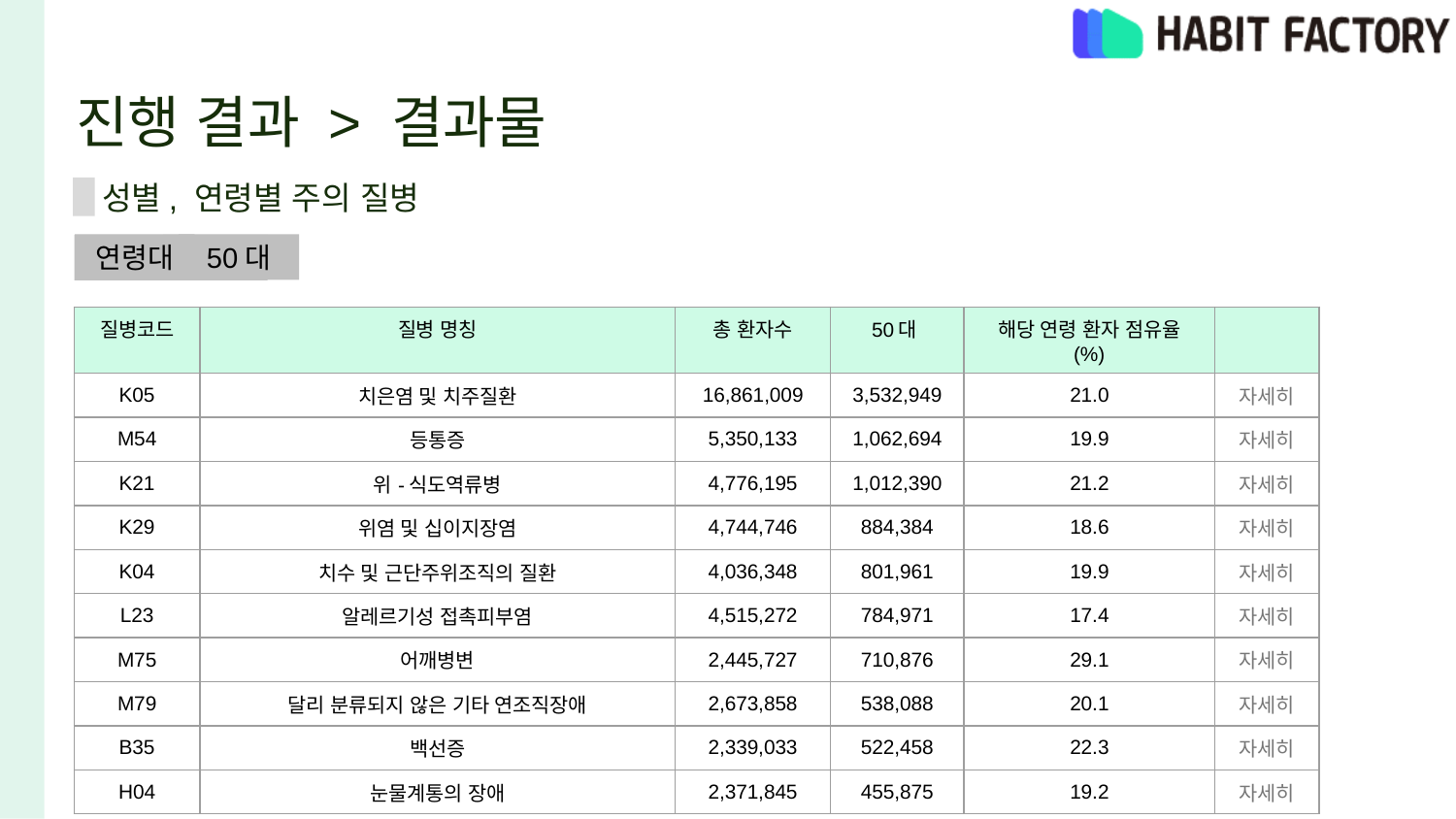

# 진행 결과 > 결과물
성별, 연령별 주의 질병

연령대
50대
성별
여성

| 질병코드 | 질병 명칭 | 총 환자수 | 50대 | 해당 연령 환자 점유율 (%) |  |
| --- | --- | --- | --- | --- | --- |
| K05 | 치은염 및 치주질환 | 16,861,009 | 3,532,949 | 21.0 | 자세히 |
| M54 | 등통증 | 5,350,133 | 1,062,694 | 19.9 | 자세히 |
| K21 | 위-식도역류병 | 4,776,195 | 1,012,390 | 21.2 | 자세히 |
| K29 | 위염 및 십이지장염 | 4,744,746 | 884,384 | 18.6 | 자세히 |
| K04 | 치수 및 근단주위조직의 질환 | 4,036,348 | 801,961 | 19.9 | 자세히 |
| L23 | 알레르기성 접촉피부염 | 4,515,272 | 784,971 | 17.4 | 자세히 |
| M75 | 어깨병변 | 2,445,727 | 710,876 | 29.1 | 자세히 |
| M79 | 달리 분류되지 않은 기타 연조직장애 | 2,673,858 | 538,088 | 20.1 | 자세히 |
| B35 | 백선증 | 2,339,033 | 522,458 | 22.3 | 자세히 |
| H04 | 눈물계통의 장애 | 2,371,845 | 455,875 | 19.2 | 자세히 |